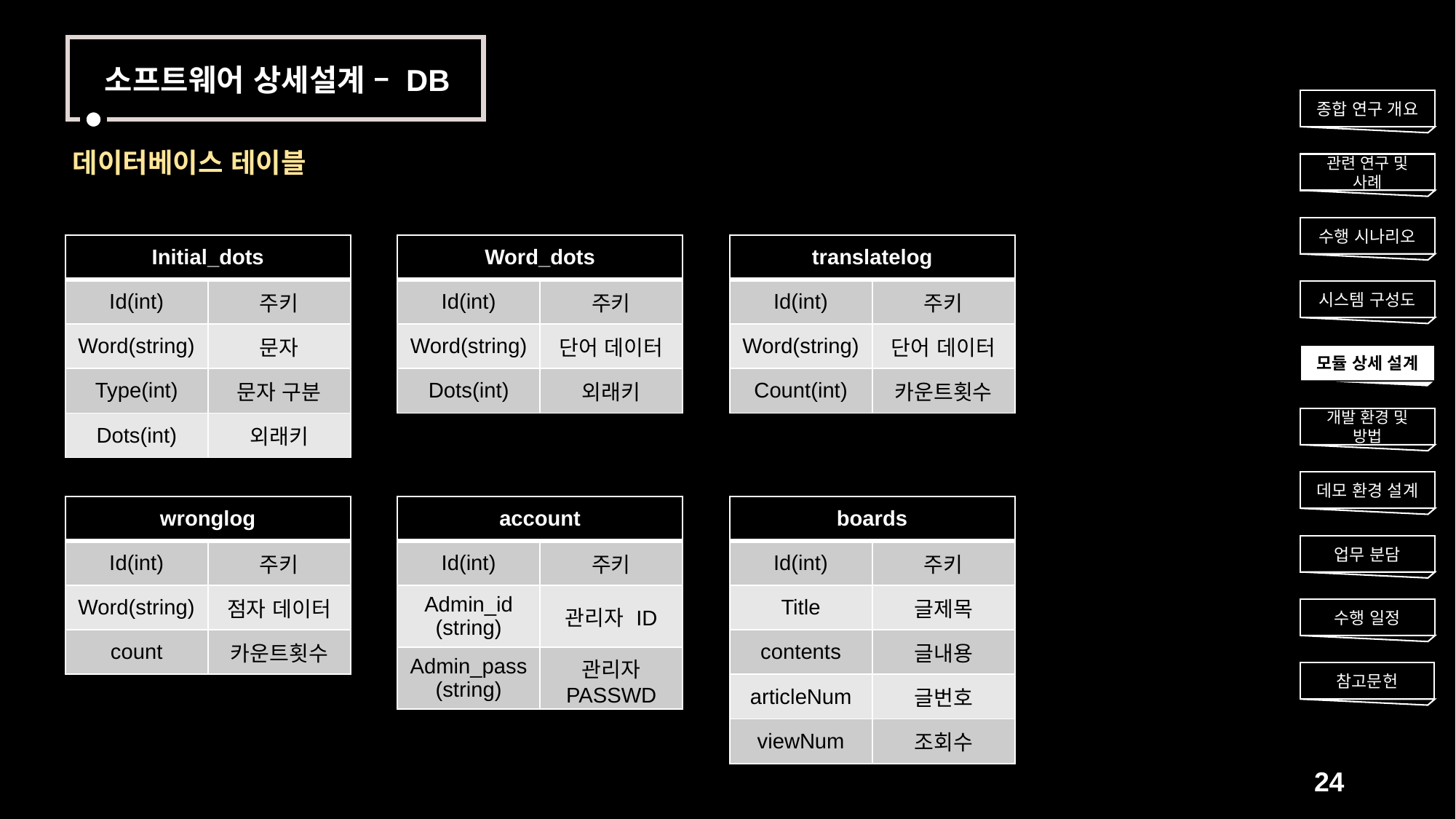

소프트웨어 상세설계 – DB
종합 연구 개요

데이터베이스 테이블
관련 연구 및 사례

수행 시나리오

| Initial\_dots |  |
| --- | --- |
| Id(int) | 주키 |
| Word(string) | 문자 |
| Type(int) | 문자 구분 |
| Dots(int) | 외래키 |
| Word\_dots |  |
| --- | --- |
| Id(int) | 주키 |
| Word(string) | 단어 데이터 |
| Dots(int) | 외래키 |
| translatelog |  |
| --- | --- |
| Id(int) | 주키 |
| Word(string) | 단어 데이터 |
| Count(int) | 카운트횟수 |
시스템 구성도

모듈 상세 설계

개발 환경 및 방법

데모 환경 설계

| wronglog |  |
| --- | --- |
| Id(int) | 주키 |
| Word(string) | 점자 데이터 |
| count | 카운트횟수 |
| account |  |
| --- | --- |
| Id(int) | 주키 |
| Admin\_id (string) | 관리자 ID |
| Admin\_pass (string) | 관리자 PASSWD |
| boards |  |
| --- | --- |
| Id(int) | 주키 |
| Title | 글제목 |
| contents | 글내용 |
| articleNum | 글번호 |
| viewNum | 조회수 |
업무 분담

수행 일정

참고문헌

24